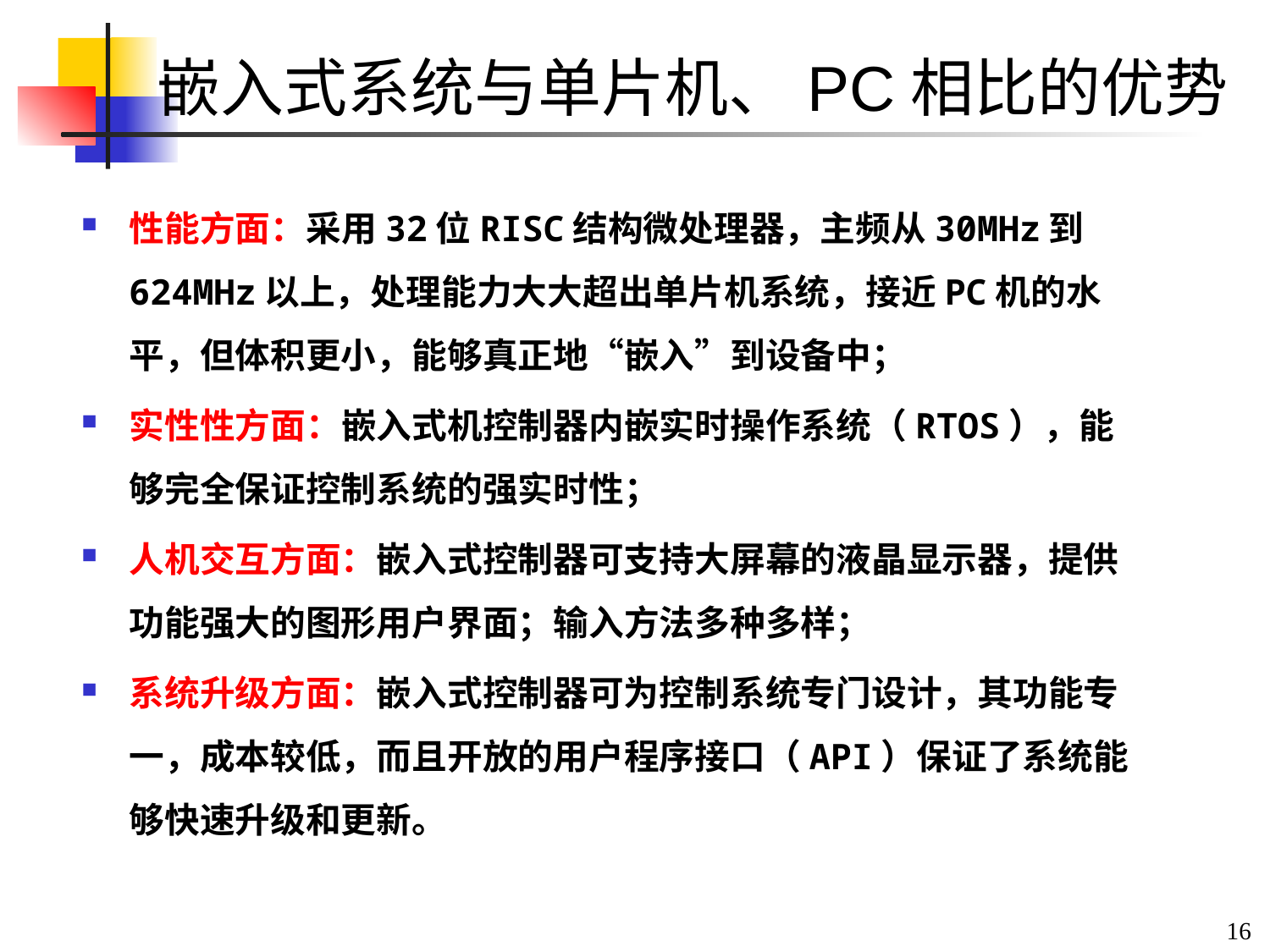

# 嵌入式系统与单片机、PC相比的优势
性能方面：采用32位RISC结构微处理器，主频从30MHz到624MHz以上，处理能力大大超出单片机系统，接近PC机的水平，但体积更小，能够真正地“嵌入”到设备中；
实性性方面：嵌入式机控制器内嵌实时操作系统（RTOS），能够完全保证控制系统的强实时性；
人机交互方面：嵌入式控制器可支持大屏幕的液晶显示器，提供功能强大的图形用户界面；输入方法多种多样；
系统升级方面：嵌入式控制器可为控制系统专门设计，其功能专一，成本较低，而且开放的用户程序接口（API）保证了系统能够快速升级和更新。